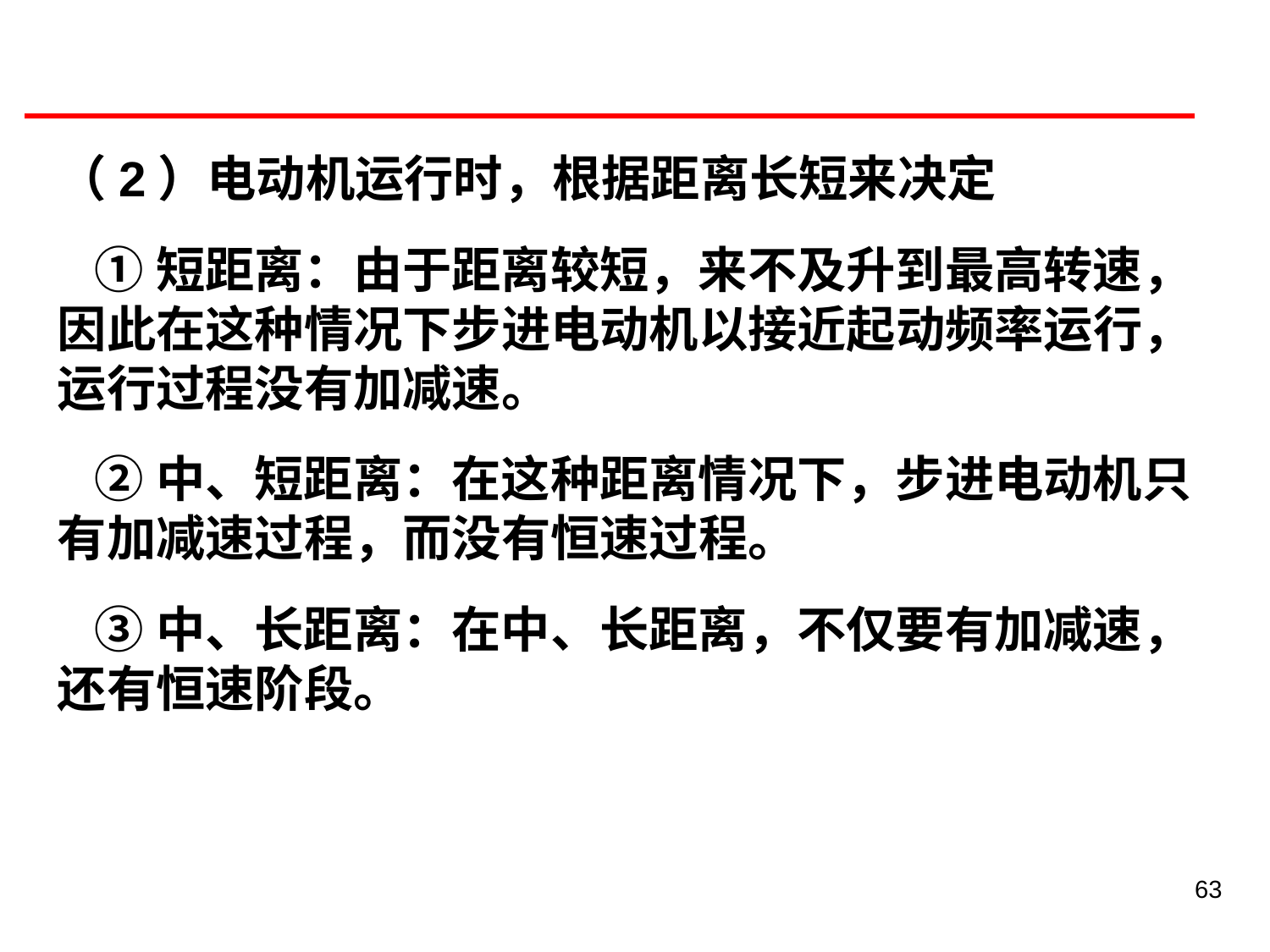

（2）电动机运行时，根据距离长短来决定
①短距离：由于距离较短，来不及升到最高转速，因此在这种情况下步进电动机以接近起动频率运行，运行过程没有加减速。
②中、短距离：在这种距离情况下，步进电动机只有加减速过程，而没有恒速过程。
③中、长距离：在中、长距离，不仅要有加减速，还有恒速阶段。
63